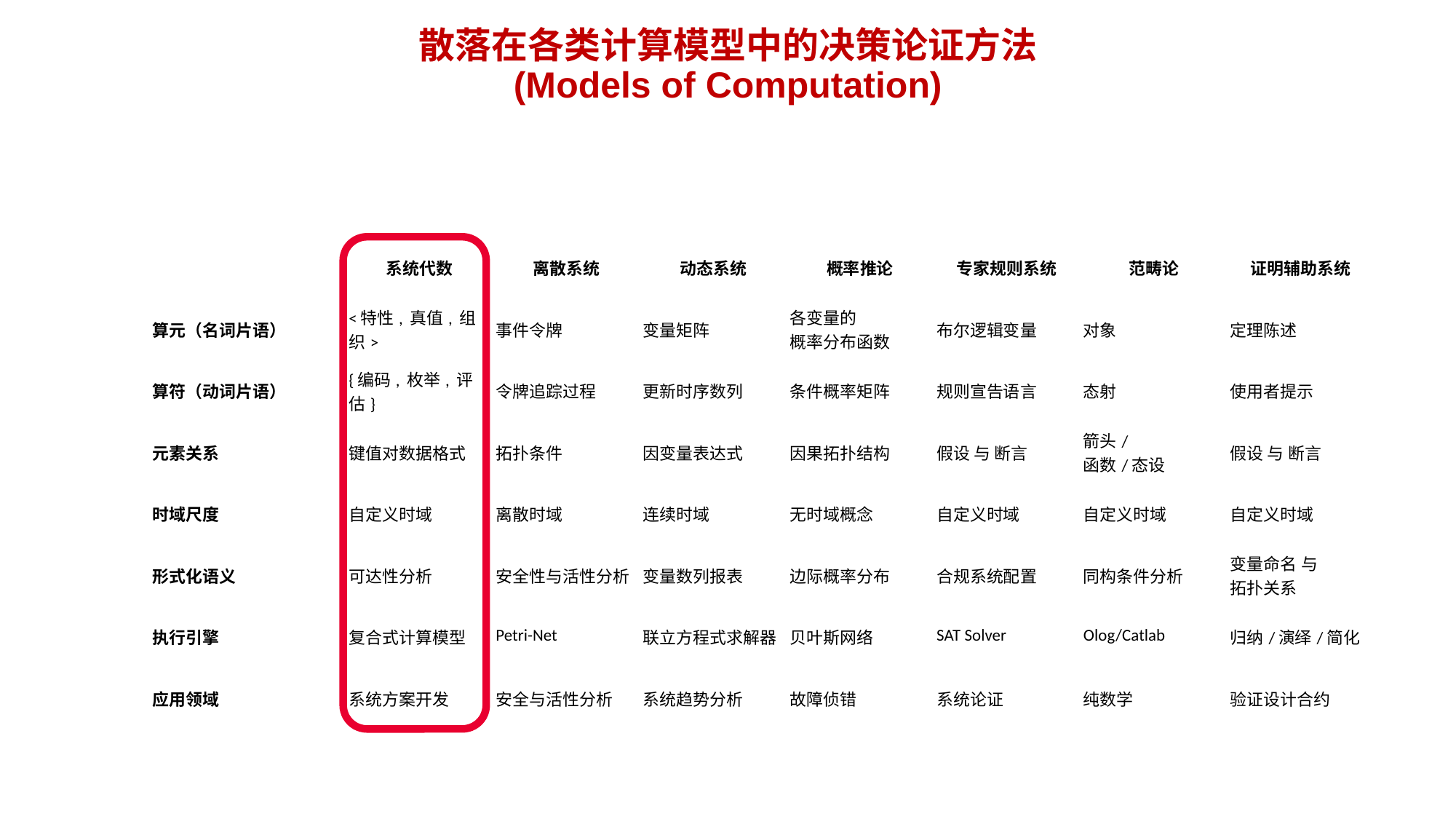

# 散落在各类计算模型中的决策论证方法 (Models of Computation)
|  | 系统代数 | 离散系统 | 动态系统 | 概率推论 | 专家规则系统 | 范畴论 | 证明辅助系统 |
| --- | --- | --- | --- | --- | --- | --- | --- |
| 算元（名词片语） | <特性, 真值, 组织> | 事件令牌 | 变量矩阵 | 各变量的 概率分布函数 | 布尔逻辑变量 | 对象 | 定理陈述 |
| 算符（动词片语） | {编码, 枚举, 评估} | 令牌追踪过程 | 更新时序数列 | 条件概率矩阵 | 规则宣告语言 | 态射 | 使用者提示 |
| 元素关系 | 键值对数据格式 | 拓扑条件 | 因变量表达式 | 因果拓扑结构 | 假设 与 断言 | 箭头/ 函数/态设 | 假设 与 断言 |
| 时域尺度 | 自定义时域 | 离散时域 | 连续时域 | 无时域概念 | 自定义时域 | 自定义时域 | 自定义时域 |
| 形式化语义 | 可达性分析 | 安全性与活性分析 | 变量数列报表 | 边际概率分布 | 合规系统配置 | 同构条件分析 | 变量命名 与 拓扑关系 |
| 执行引擎 | 复合式计算模型 | Petri-Net | 联立方程式求解器 | 贝叶斯网络 | SAT Solver | Olog/Catlab | 归纳/演绎/简化 |
| 应用领域 | 系统方案开发 | 安全与活性分析 | 系统趋势分析 | 故障侦错 | 系统论证 | 纯数学 | 验证设计合约 |